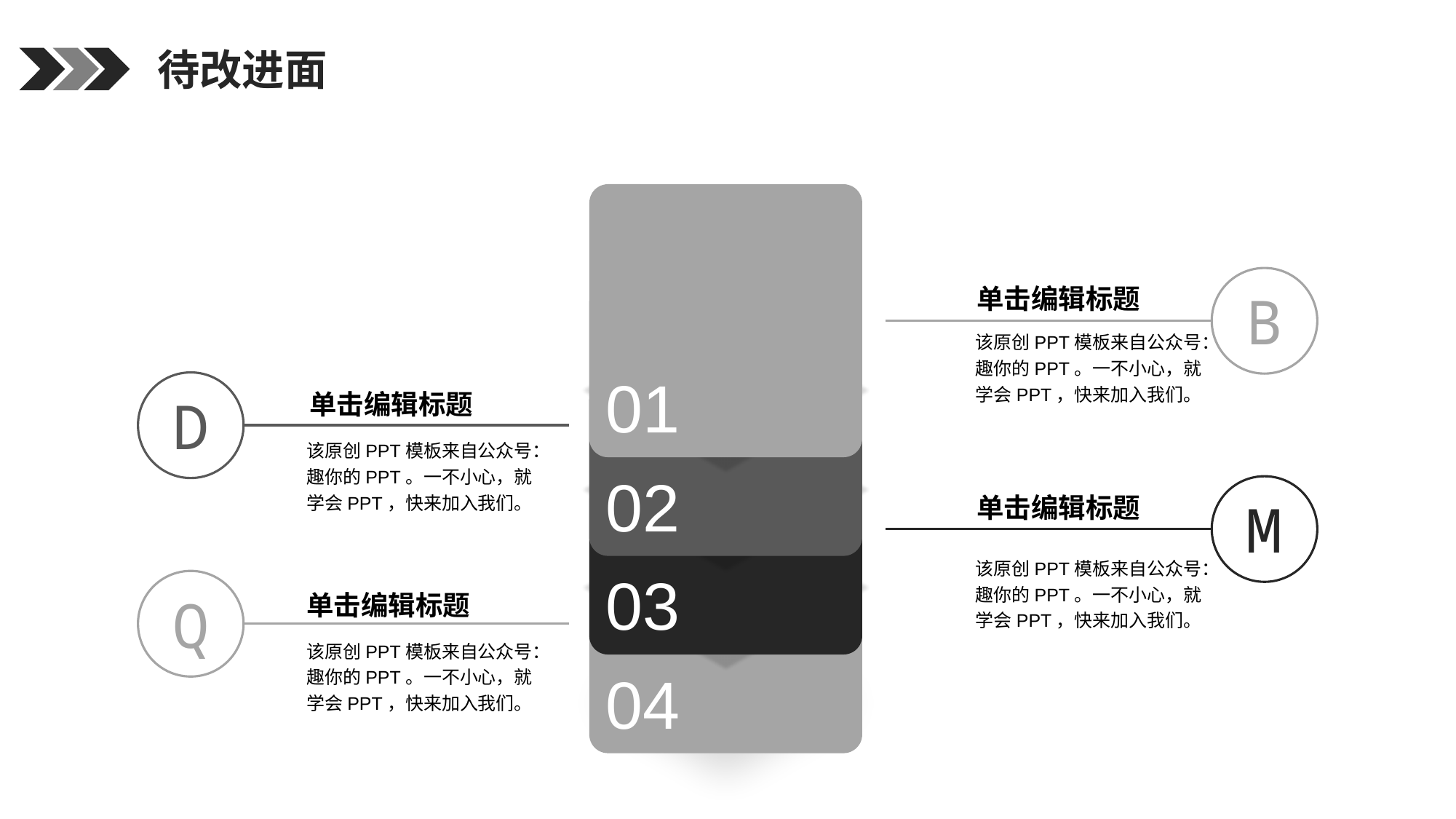

待改进面

01

B
单击编辑标题
02

该原创PPT模板来自公众号：趣你的PPT。一不小心，就学会PPT，快来加入我们。
D
单击编辑标题
03

该原创PPT模板来自公众号：趣你的PPT。一不小心，就学会PPT，快来加入我们。
M
04

单击编辑标题
该原创PPT模板来自公众号：趣你的PPT。一不小心，就学会PPT，快来加入我们。
Q
单击编辑标题
该原创PPT模板来自公众号：趣你的PPT。一不小心，就学会PPT，快来加入我们。